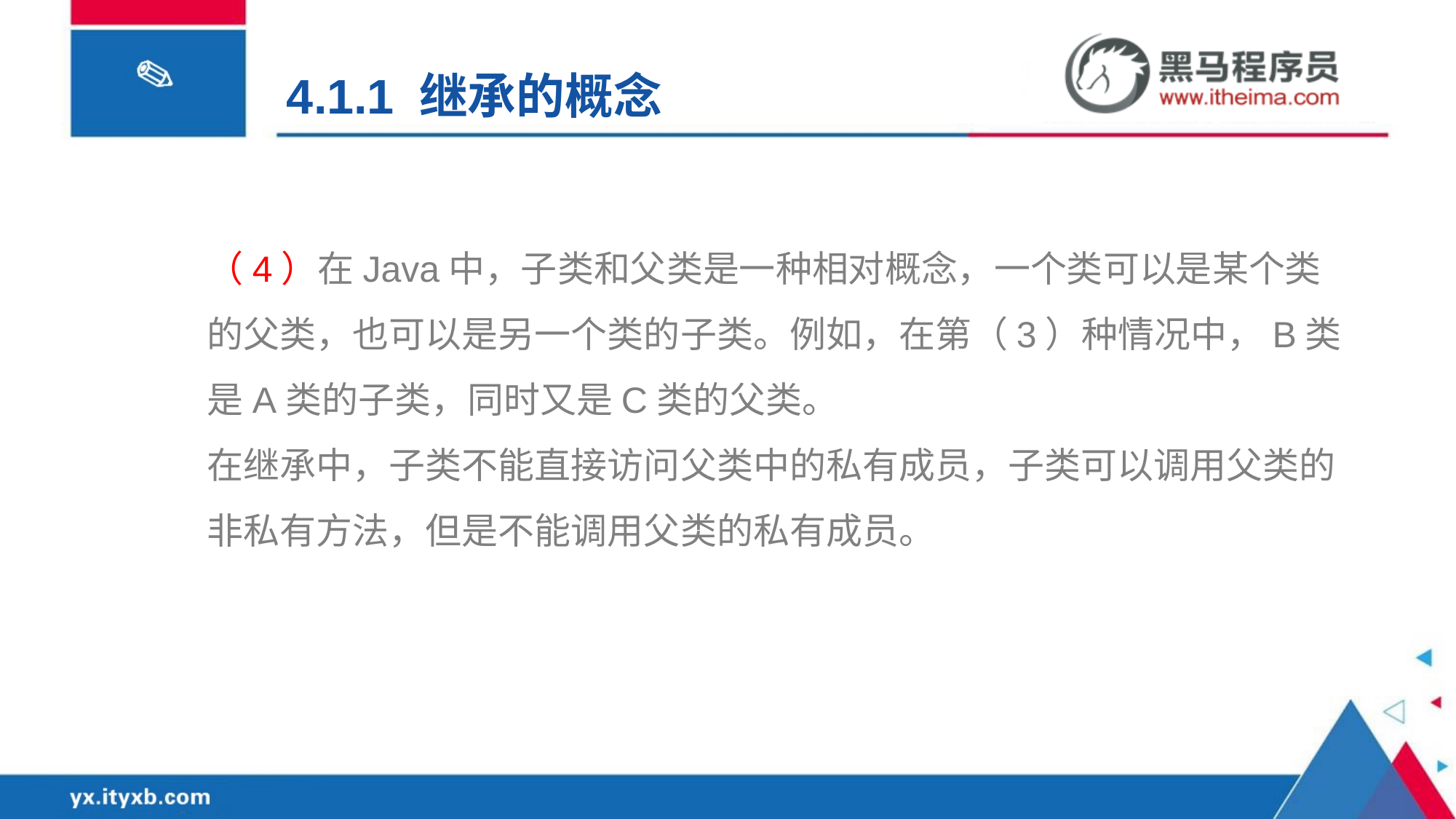

4.1.1 继承的概念
（4）在Java中，子类和父类是一种相对概念，一个类可以是某个类的父类，也可以是另一个类的子类。例如，在第（3）种情况中，B类是A类的子类，同时又是C类的父类。
在继承中，子类不能直接访问父类中的私有成员，子类可以调用父类的非私有方法，但是不能调用父类的私有成员。